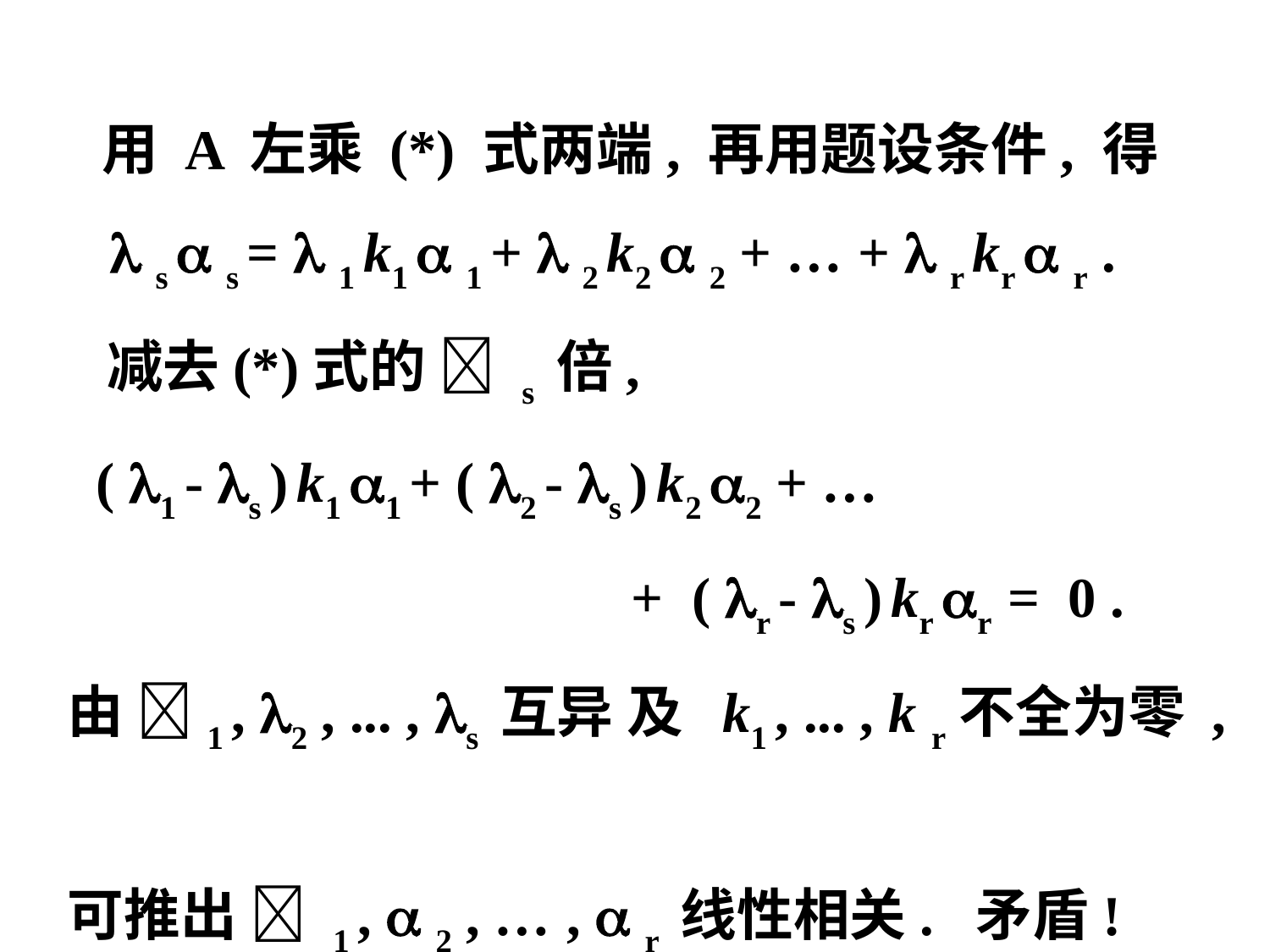

用 A 左乘 (*) 式两端, 再用题设条件, 得
   λ s α s = λ 1 k1 α 1 + λ 2 k2 α 2 + … + λ r kr α r .
  减去(*)式的 λ s 倍,
  ( λ1 - λs ) k1 α1 + ( λ2 - λs ) k2 α2 + …
                                    +  ( λr - λs ) kr αr  =  0 .
由 λ1 , λ2 , ... , λs 互异 及  k1 , ... , k r不全为零 ,
可推出 α 1 , α 2 , … , α r 线性相关.  矛盾!